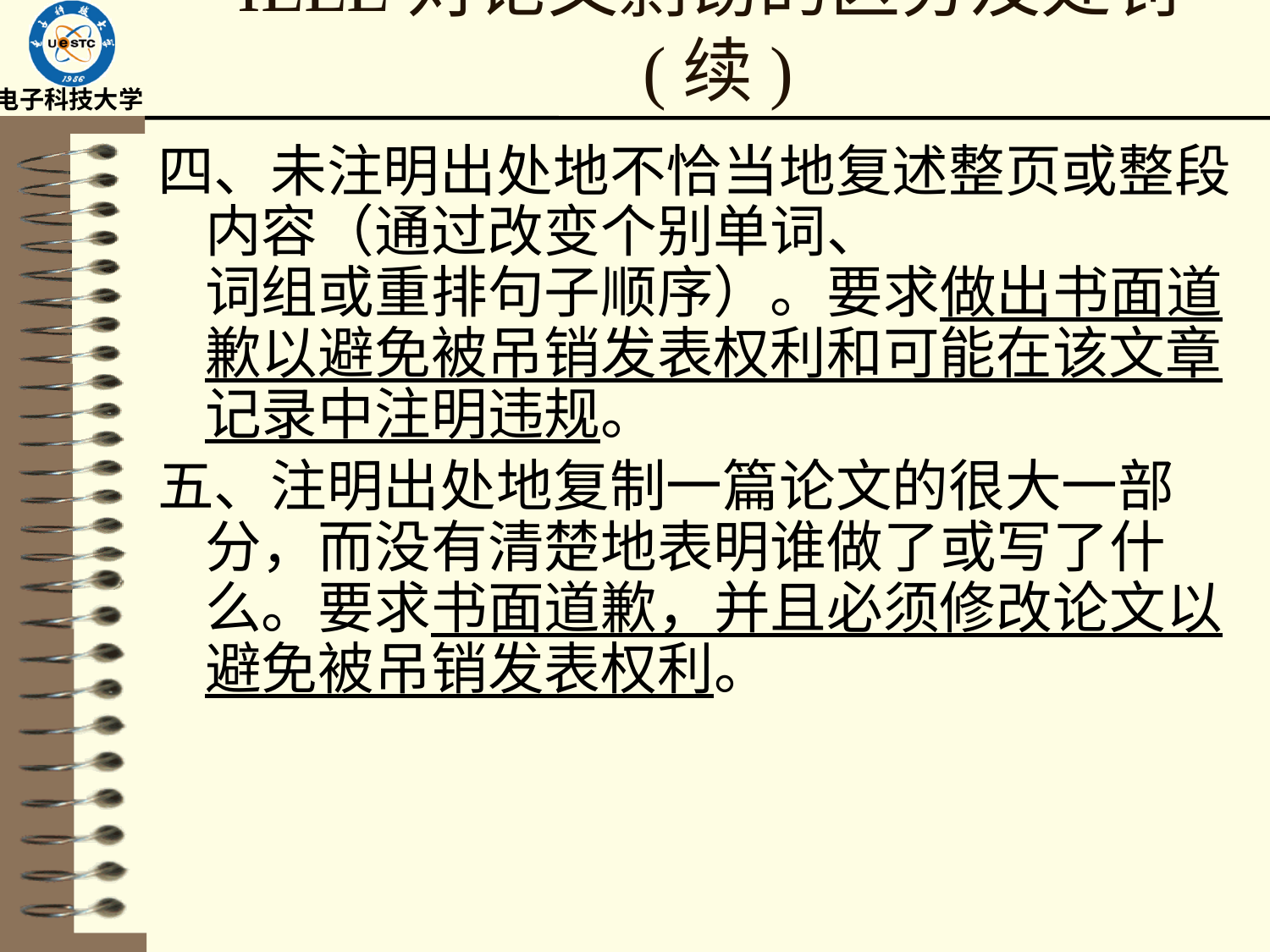

# IEEE对论文剽窃的区分及处罚(续)
四、未注明出处地不恰当地复述整页或整段内容（通过改变个别单词、
词组或重排句子顺序）。要求做出书面道歉以避免被吊销发表权利和可能在该文章记录中注明违规。
五、注明出处地复制一篇论文的很大一部分，而没有清楚地表明谁做了或写了什么。要求书面道歉，并且必须修改论文以避免被吊销发表权利。